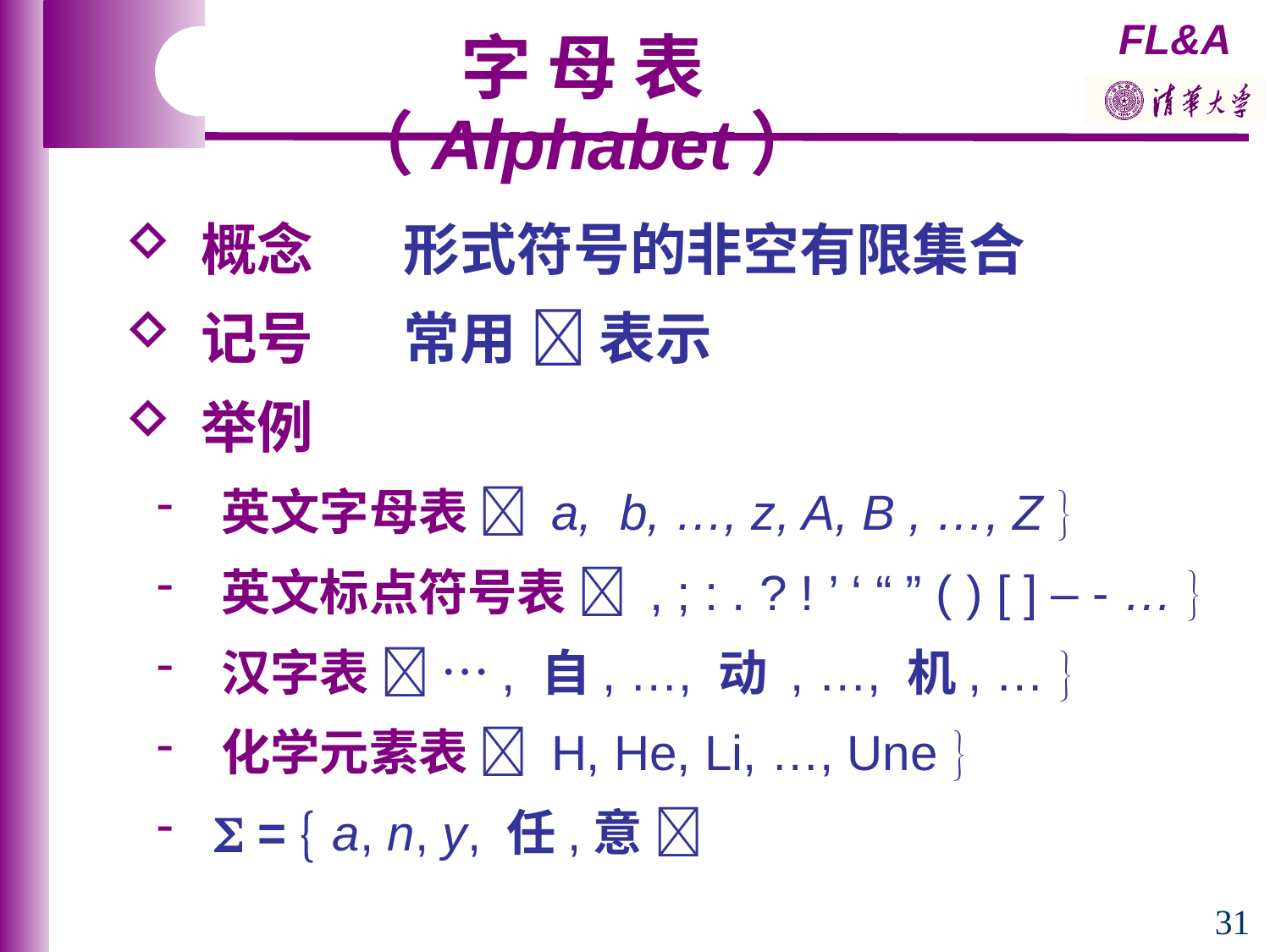

字 母 表 （Alphabet）
 概念       形式符号的非空有限集合

 记号       常用 Σ 表示

 举例

  英文字母表 { a,  b, …, z, A, B , …, Z }

  英文标点符号表 { , ; : . ? ! ’ ‘ “ ” ( ) [ ] – - … }

  汉字表 { …, 自, …, 动 , …, 机, … }

  化学元素表 { H, He, Li, …, Une }

  Σ = { a, n, y, 任,意 }
31